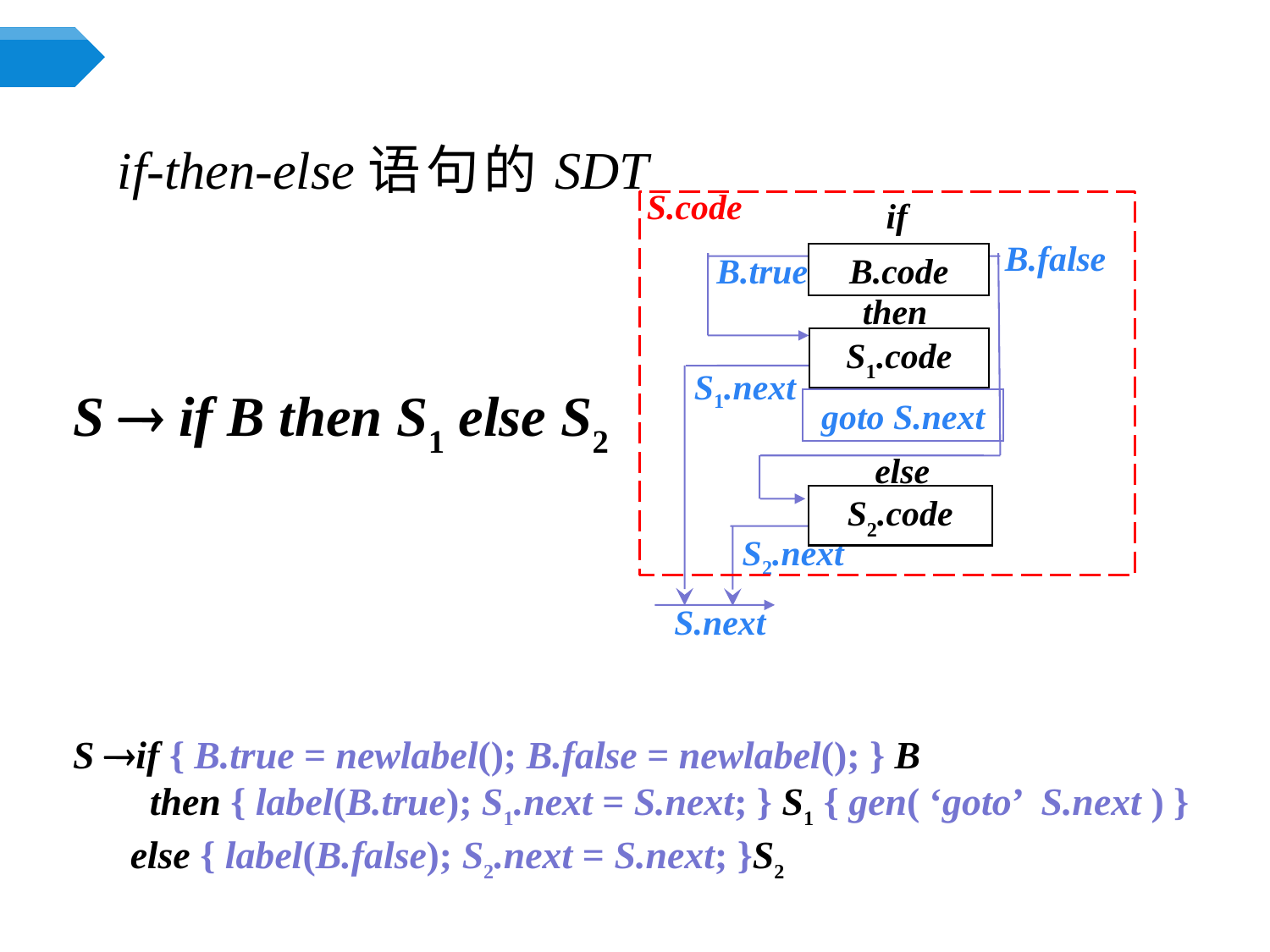

# if-then-else语句的SDT
S.code

if
B.false
B.code
B.true

then
S1.code

S1.next

goto S.next
else

S2.code

S2.next

S.next

S → if B then S1 else S2

S →if { B.true = newlabel(); B.false = newlabel(); } B
	    then { label(B.true); S1.next = S.next; } S1 { gen( ‘goto’  S.next ) }
	  else { label(B.false); S2.next = S.next; }S2